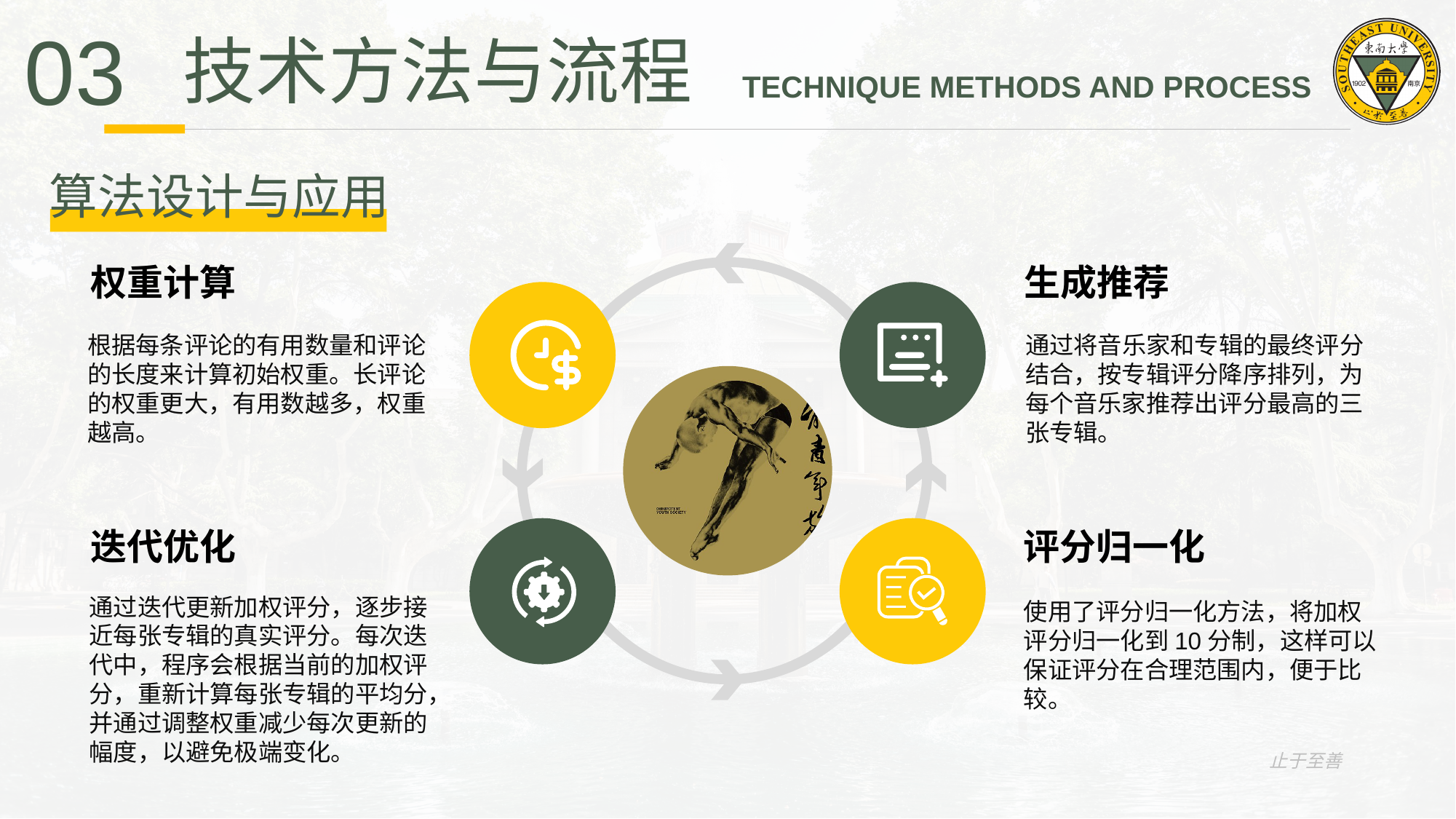

03
 技术方法与流程  TECHNIQUE METHODS AND PROCESS
算法设计与应用

权重计算
生成推荐
根据每条评论的有用数量和评论的长度来计算初始权重。长评论的权重更大，有用数越多，权重越高。
通过将音乐家和专辑的最终评分结合，按专辑评分降序排列，为每个音乐家推荐出评分最高的三张专辑。

评分归一化
迭代优化

通过迭代更新加权评分，逐步接近每张专辑的真实评分。每次迭代中，程序会根据当前的加权评分，重新计算每张专辑的平均分，并通过调整权重减少每次更新的幅度，以避免极端变化。
使用了评分归一化方法，将加权评分归一化到10分制，这样可以保证评分在合理范围内，便于比较。